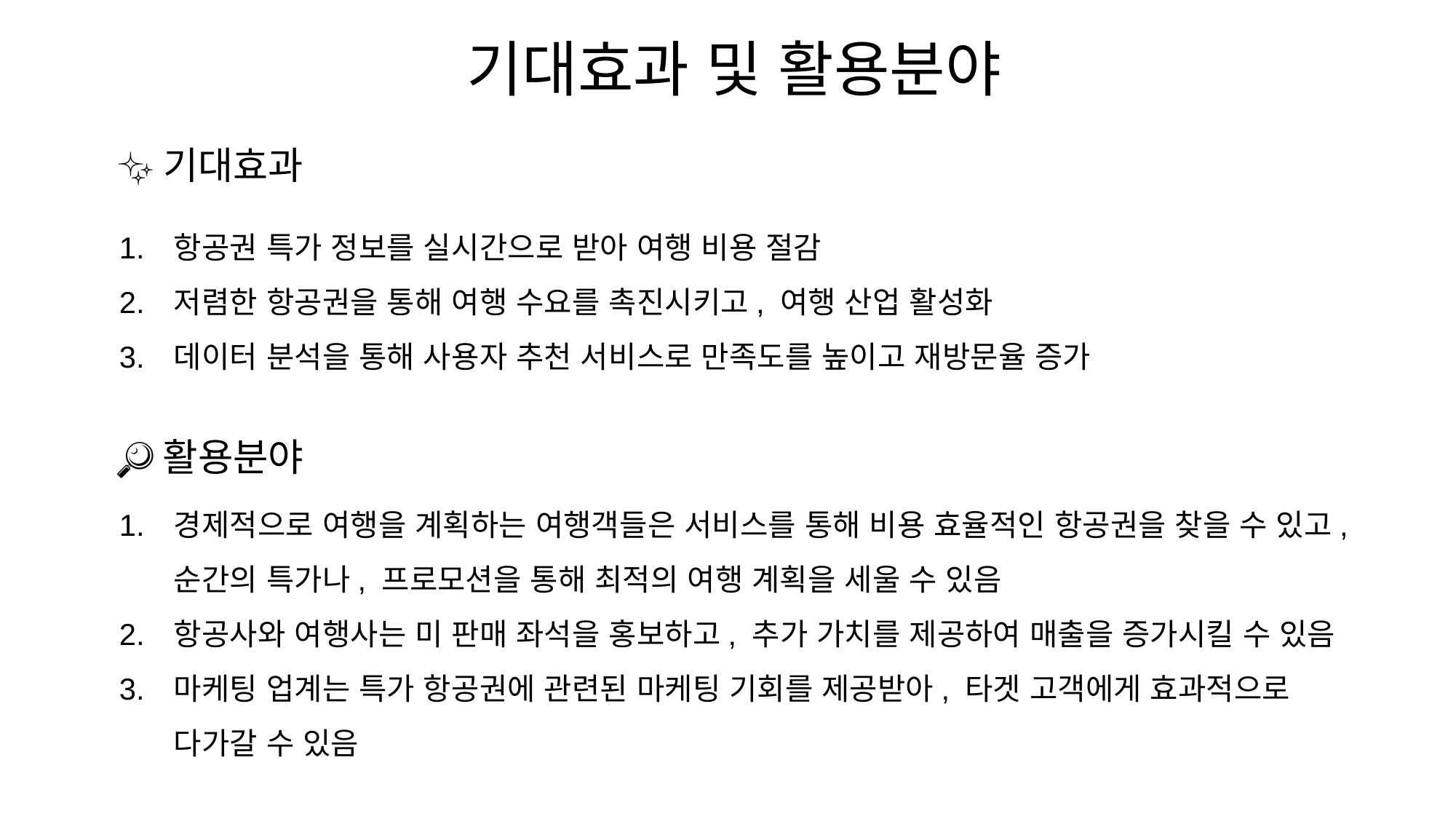

기대효과 및 활용분야
✨기대효과
항공권 특가 정보를 실시간으로 받아 여행 비용 절감
저렴한 항공권을 통해 여행 수요를 촉진시키고, 여행 산업 활성화
데이터 분석을 통해 사용자 추천 서비스로 만족도를 높이고 재방문율 증가

🔎활용분야
경제적으로 여행을 계획하는 여행객들은 서비스를 통해 비용 효율적인 항공권을 찾을 수 있고, 순간의 특가나, 프로모션을 통해 최적의 여행 계획을 세울 수 있음
항공사와 여행사는 미 판매 좌석을 홍보하고, 추가 가치를 제공하여 매출을 증가시킬 수 있음
마케팅 업계는 특가 항공권에 관련된 마케팅 기회를 제공받아, 타겟 고객에게 효과적으로 다가갈 수 있음